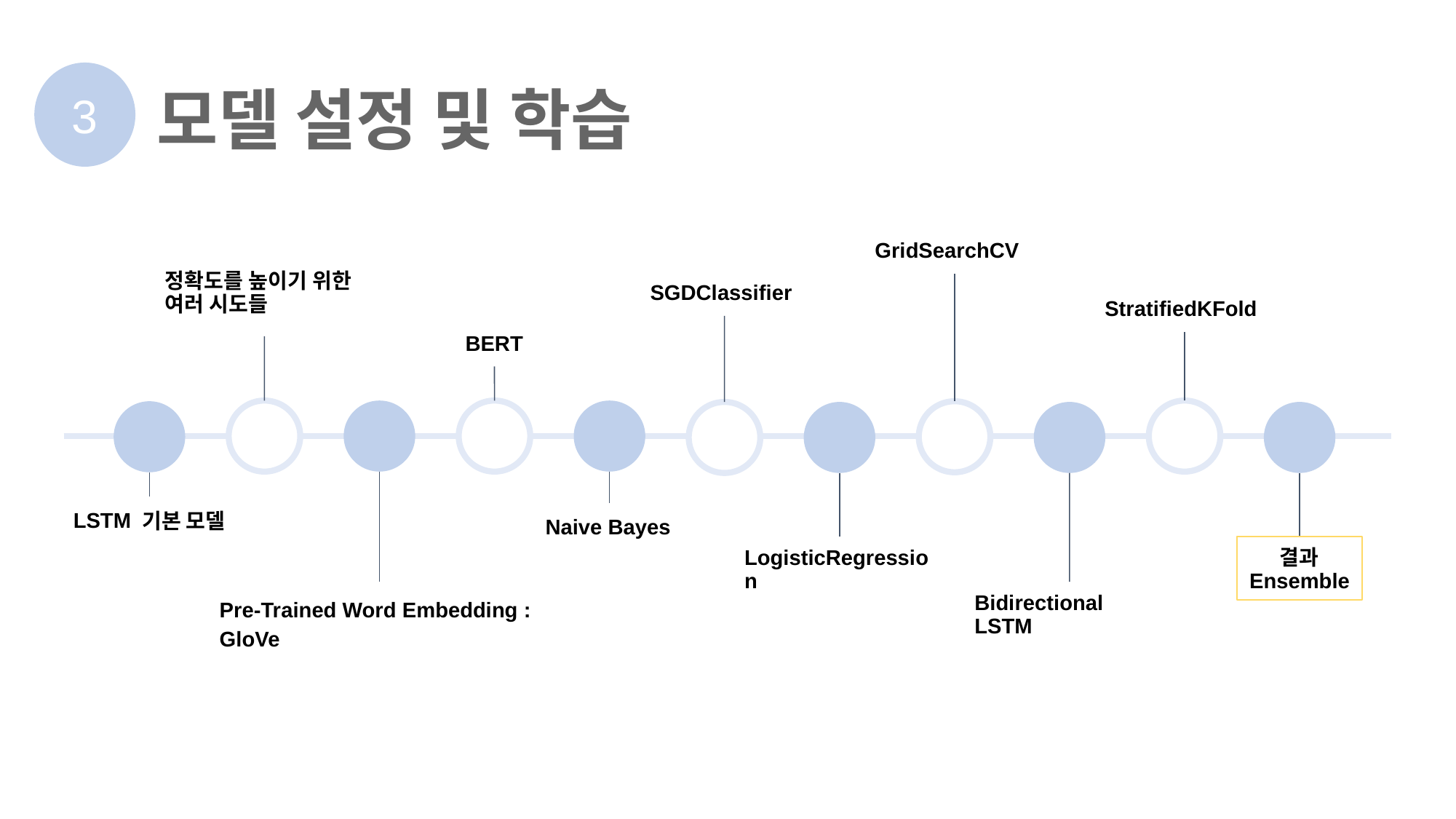

# 모델 설정 및 학습
3
GridSearchCV
정확도를 높이기 위한 여러 시도들
SGDClassifier
StratifiedKFold
BERT

LSTM 기본 모델
Naive Bayes
결과
Ensemble
LogisticRegression

Pre-Trained Word Embedding : GloVe
Bidirectional LSTM